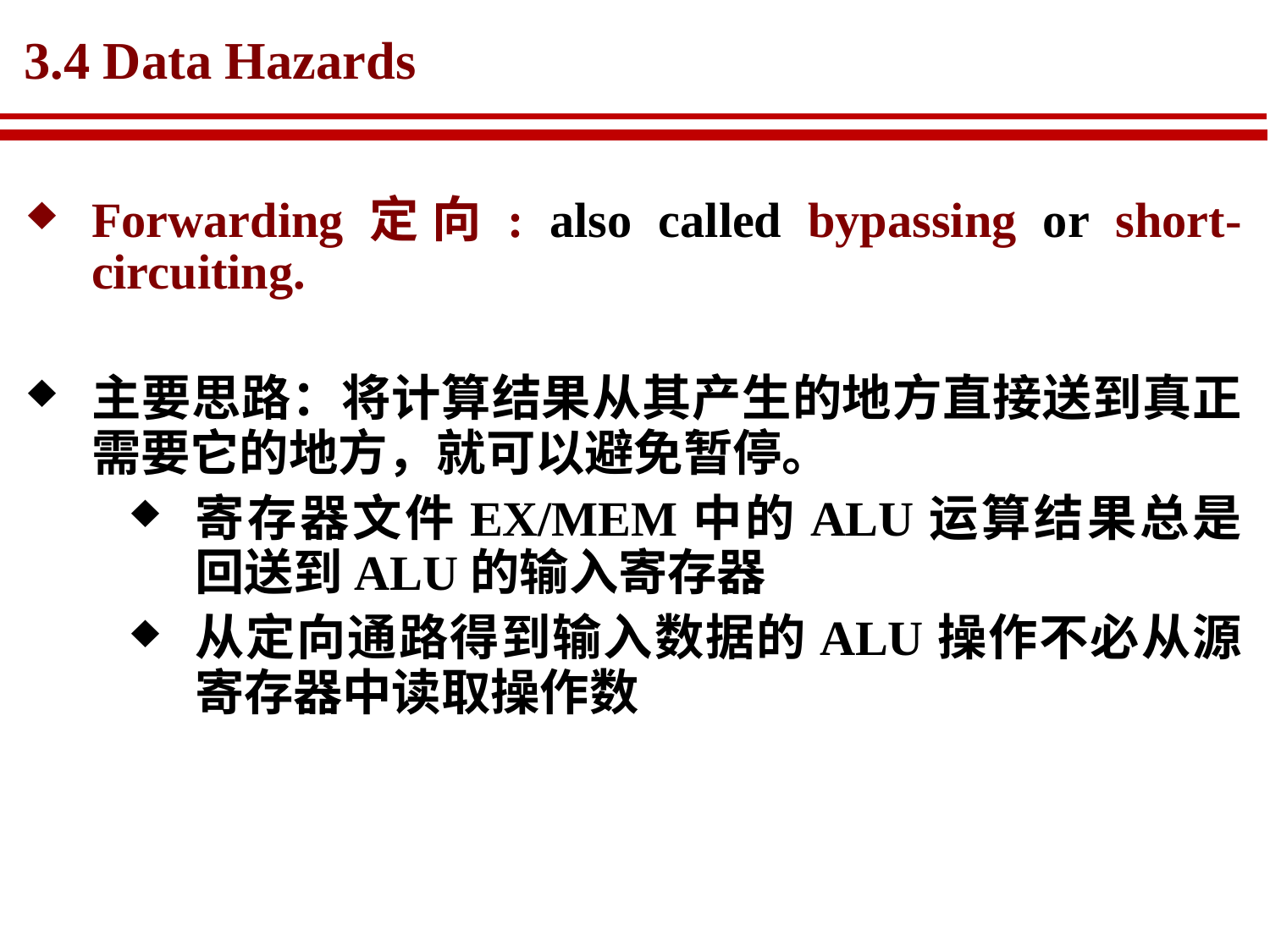

# 3.4 Data Hazards
Forwarding定向: also called bypassing or short-circuiting.

主要思路：将计算结果从其产生的地方直接送到真正需要它的地方，就可以避免暂停。
寄存器文件EX/MEM中的ALU运算结果总是回送到ALU的输入寄存器
从定向通路得到输入数据的ALU操作不必从源寄存器中读取操作数